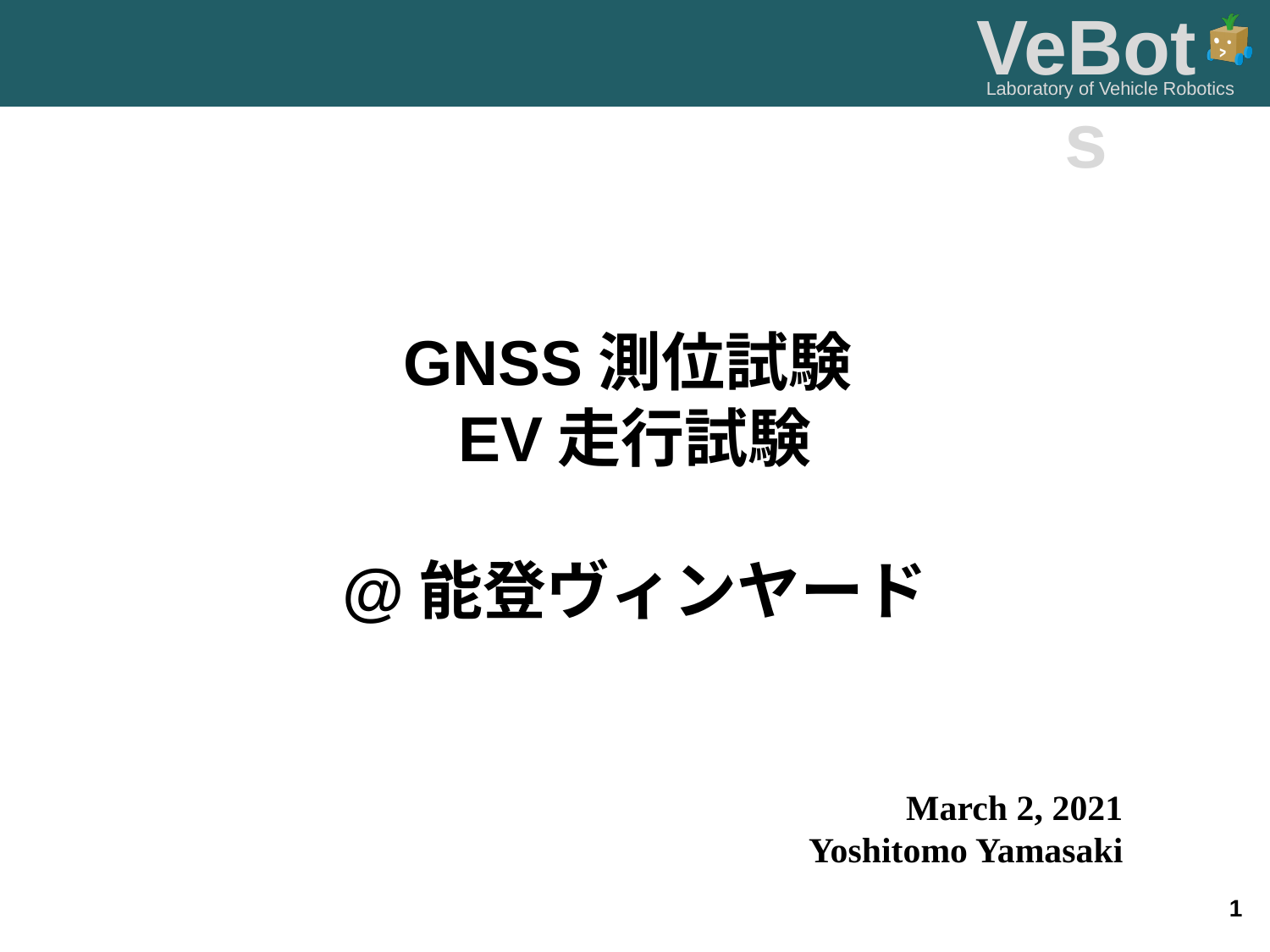

GNSS測位試験
EV走行試験

@能登ヴィンヤード
March 2, 2021
Yoshitomo Yamasaki